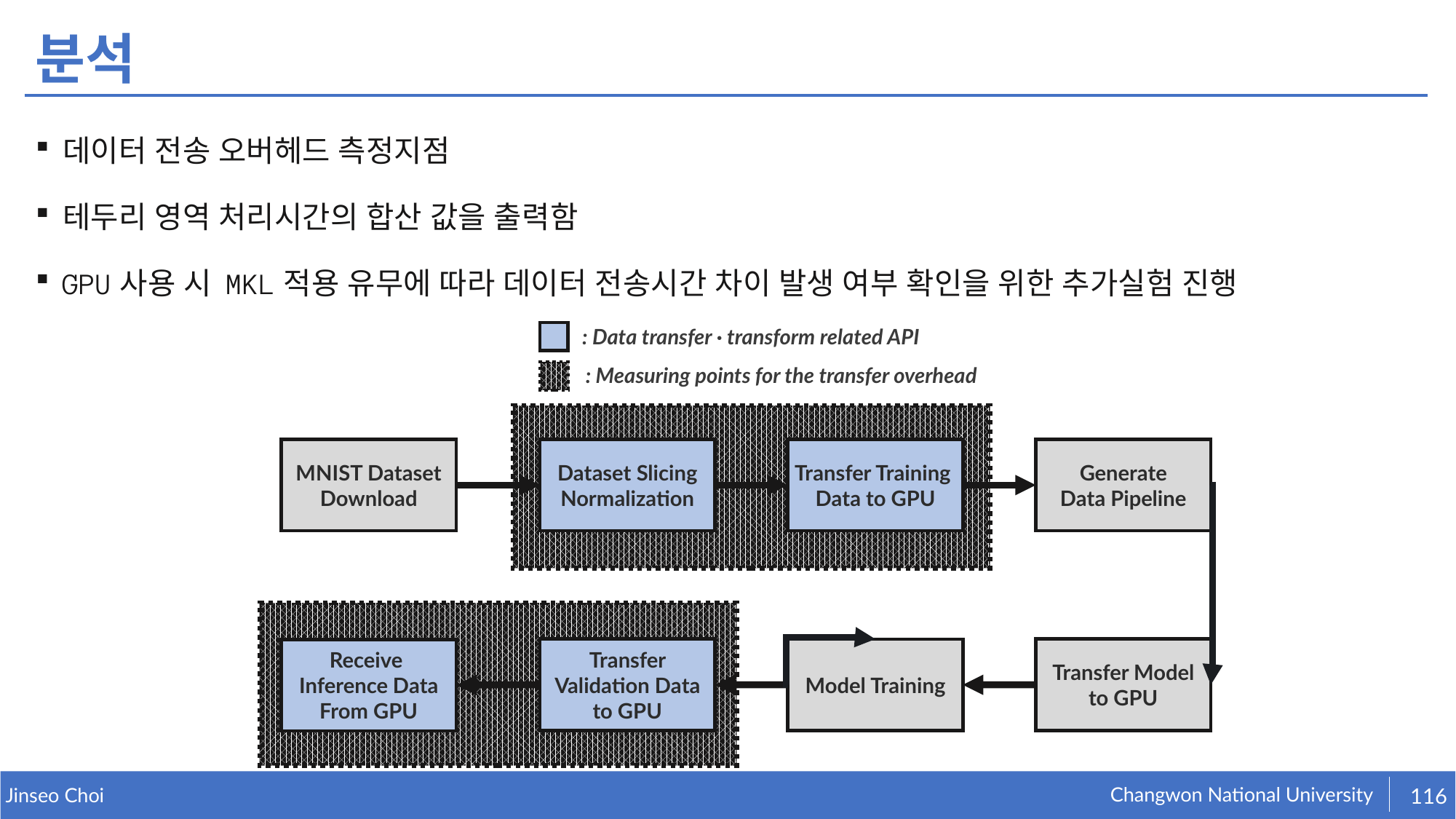

# 분석
데이터 전송 오버헤드 측정지점
테두리 영역 처리시간의 합산 값을 출력함
GPU사용 시 MKL적용 유무에 따라 데이터 전송시간 차이 발생 여부 확인을 위한 추가실험 진행

: Data transfer · transform related API

: Measuring points for the transfer overhead

Generate
Data Pipeline
MNIST Dataset
Download
Dataset Slicing
Normalization
Transfer Training
Data to GPU

Transfer Validation Data
to GPU
Transfer Model
to GPU
Model Training
Receive
Inference Data
From GPU
116